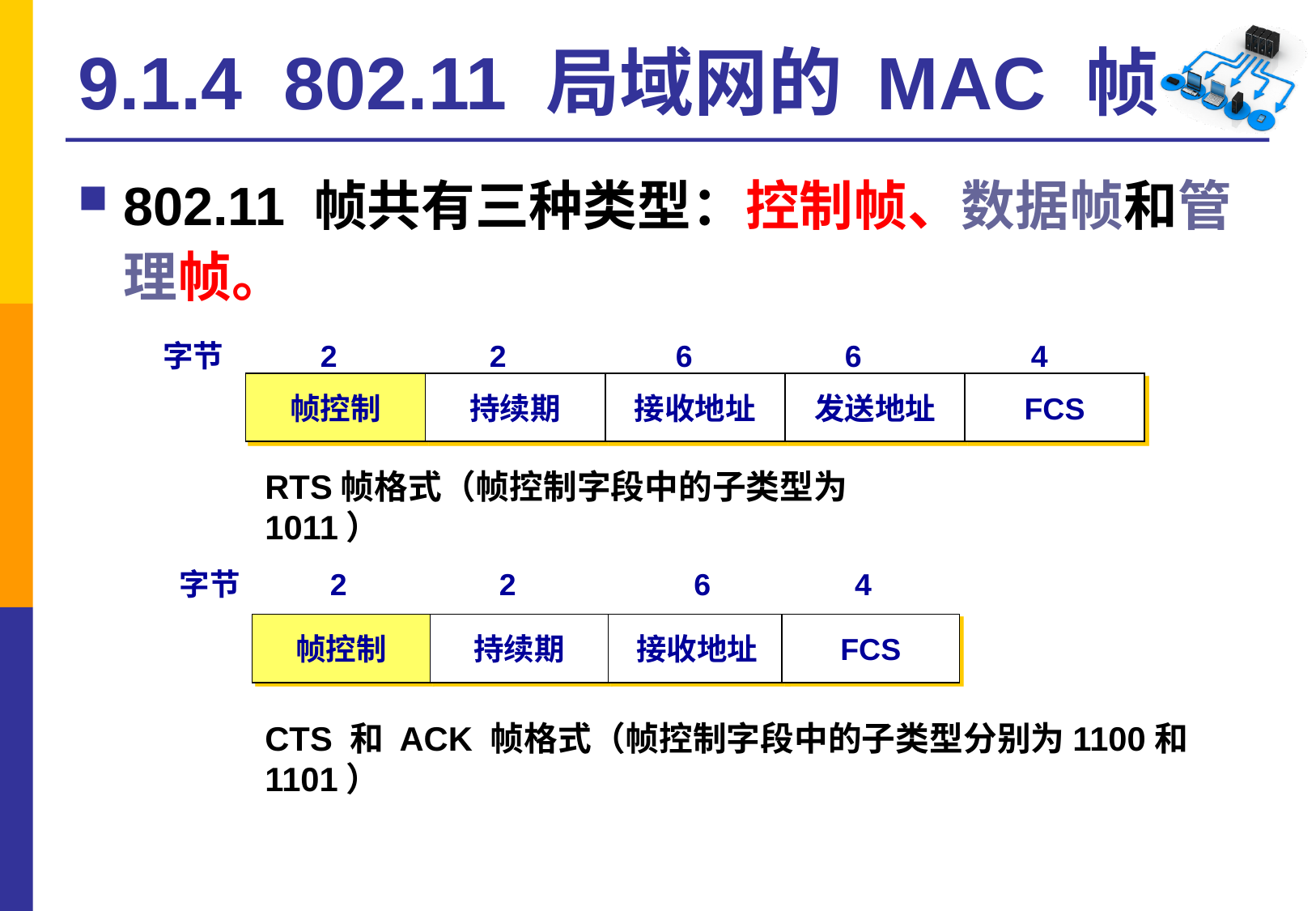

# 9.1.4  802.11 局域网的 MAC 帧
802.11 帧共有三种类型：控制帧、数据帧和管理帧。
字节             2                  2                    6                  6                    4
帧控制
持续期
接收地址
发送地址
FCS

RTS帧格式（帧控制字段中的子类型为1011）
字节            2                  2                     6                 4
帧控制
持续期
接收地址
FCS

CTS 和 ACK 帧格式（帧控制字段中的子类型分别为1100和1101）